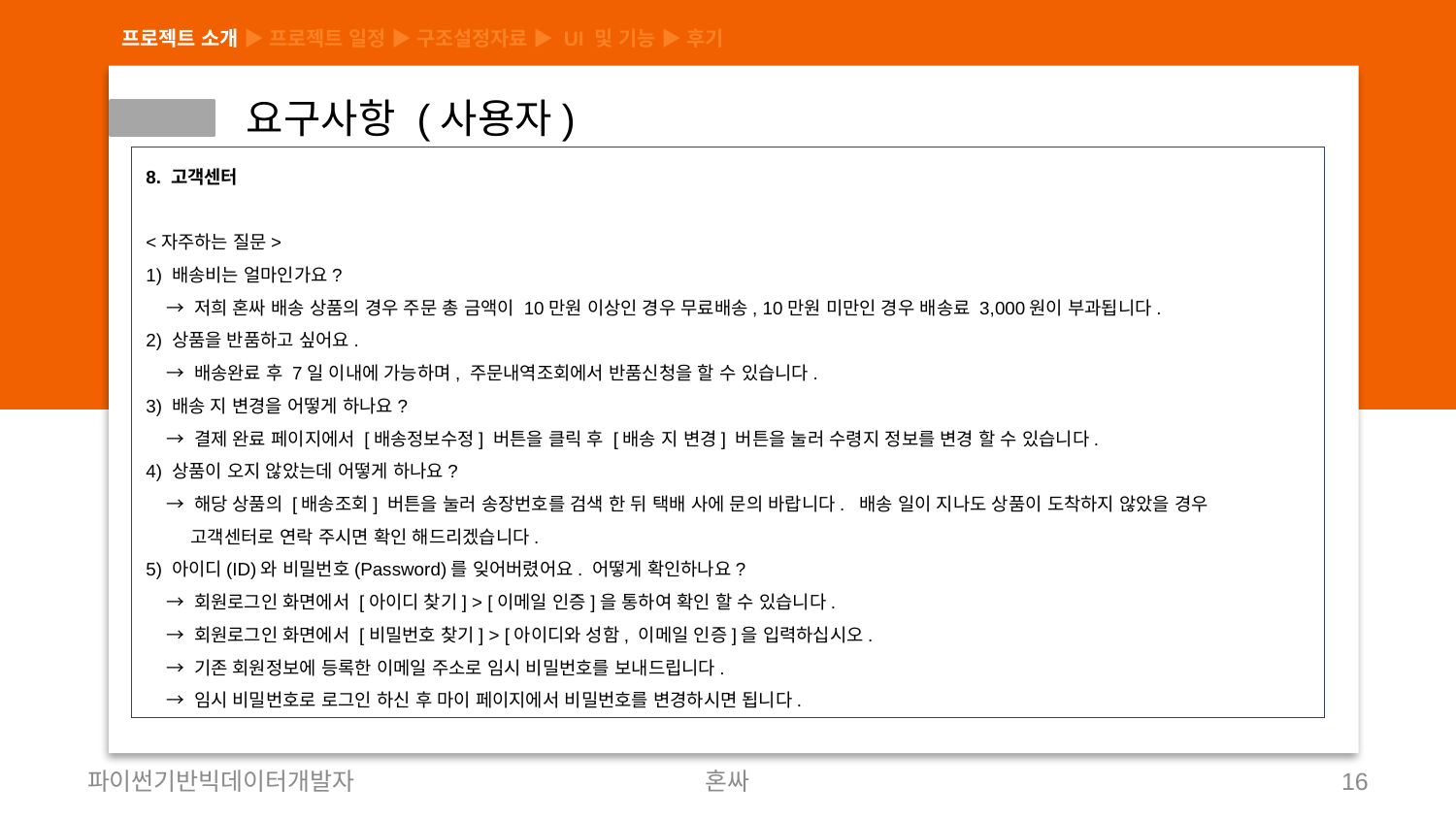

프로젝트 소개 ▶ 프로젝트 일정 ▶ 구조설정자료 ▶ UI 및 기능 ▶ 후기

 요구사항 (사용자)

8. 고객센터

<자주하는 질문>
1) 배송비는 얼마인가요?
    → 저희 혼싸 배송 상품의 경우 주문 총 금액이 10만원 이상인 경우 무료배송, 10만원 미만인 경우 배송료 3,000원이 부과됩니다.
2) 상품을 반품하고 싶어요.
    → 배송완료 후 7일 이내에 가능하며, 주문내역조회에서 반품신청을 할 수 있습니다.
3) 배송 지 변경을 어떻게 하나요?
    → 결제 완료 페이지에서 [배송정보수정] 버튼을 클릭 후 [배송 지 변경] 버튼을 눌러 수령지 정보를 변경 할 수 있습니다.
4) 상품이 오지 않았는데 어떻게 하나요?
    → 해당 상품의 [배송조회] 버튼을 눌러 송장번호를 검색 한 뒤 택배 사에 문의 바랍니다.  배송 일이 지나도 상품이 도착하지 않았을 경우
        고객센터로 연락 주시면 확인 해드리겠습니다.
5) 아이디(ID)와 비밀번호(Password)를 잊어버렸어요. 어떻게 확인하나요?
    → 회원로그인 화면에서 [아이디 찾기] > [이메일 인증]을 통하여 확인 할 수 있습니다.
    → 회원로그인 화면에서 [비밀번호 찾기] > [아이디와 성함, 이메일 인증]을 입력하십시오.
    → 기존 회원정보에 등록한 이메일 주소로 임시 비밀번호를 보내드립니다.
    → 임시 비밀번호로 로그인 하신 후 마이 페이지에서 비밀번호를 변경하시면 됩니다.
파이썬기반빅데이터개발자
혼싸
16